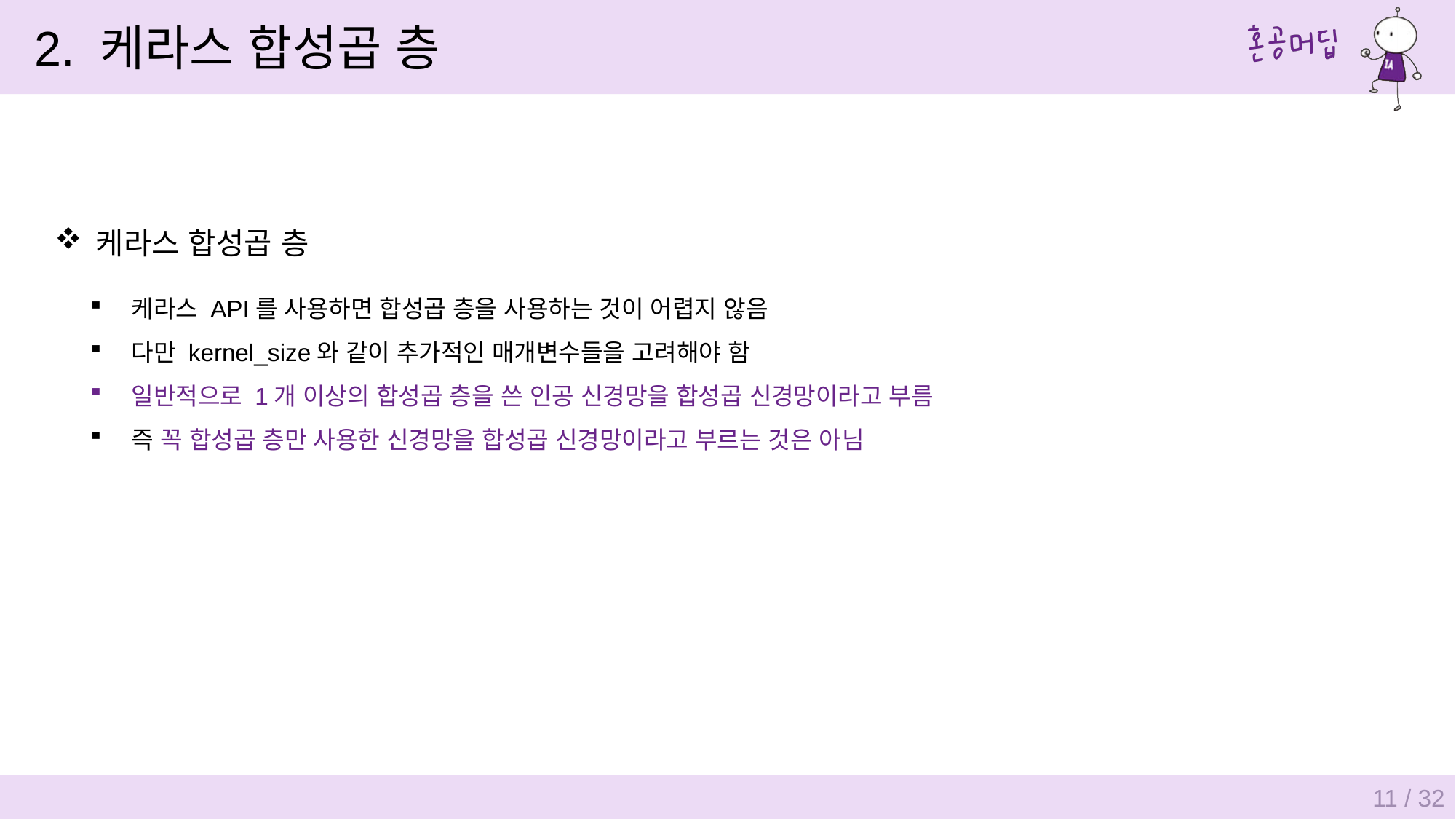

2. 케라스 합성곱 층
케라스 합성곱 층
케라스 API를 사용하면 합성곱 층을 사용하는 것이 어렵지 않음
다만 kernel_size와 같이 추가적인 매개변수들을 고려해야 함
일반적으로 1개 이상의 합성곱 층을 쓴 인공 신경망을 합성곱 신경망이라고 부름
즉 꼭 합성곱 층만 사용한 신경망을 합성곱 신경망이라고 부르는 것은 아님
11 / 32